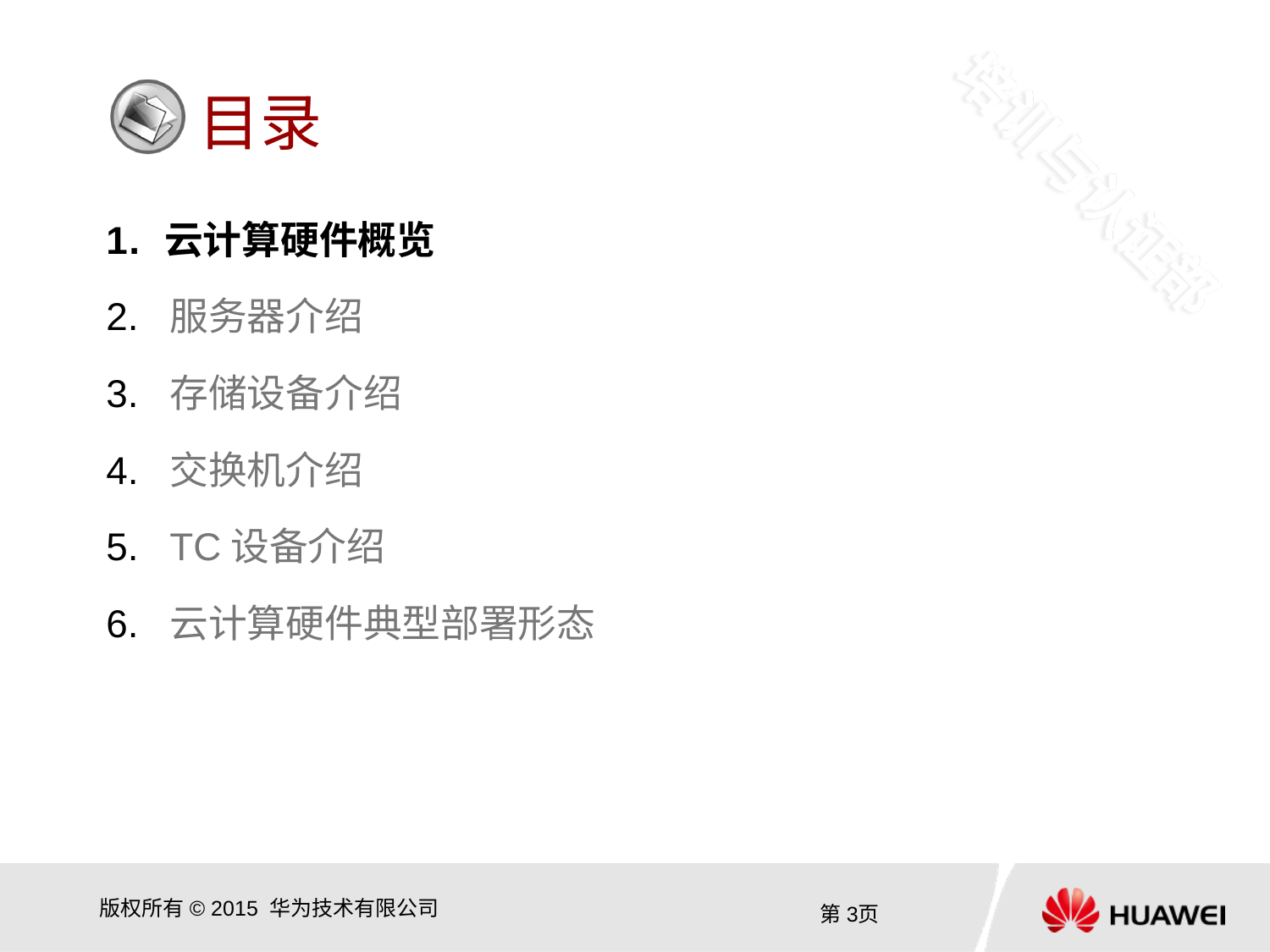

云计算硬件概览
服务器介绍
存储设备介绍
交换机介绍
TC设备介绍
云计算硬件典型部署形态